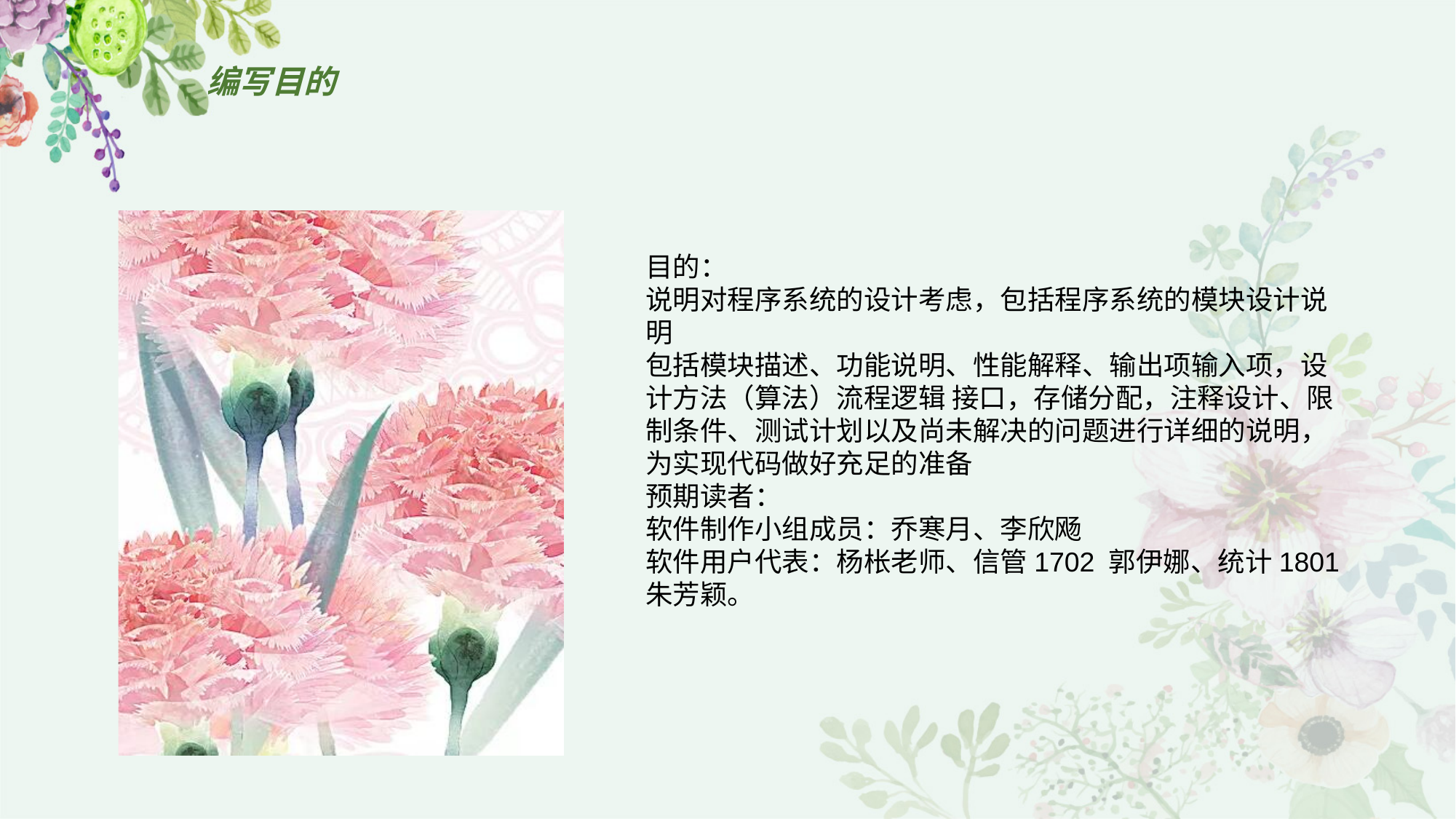

# 编写目的

目的：
说明对程序系统的设计考虑，包括程序系统的模块设计说明
包括模块描述、功能说明、性能解释、输出项输入项，设计方法（算法）流程逻辑 接口，存储分配，注释设计、限制条件、测试计划以及尚未解决的问题进行详细的说明，为实现代码做好充足的准备
预期读者：
软件制作小组成员：乔寒月、李欣飏
软件用户代表：杨枨老师、信管1702 郭伊娜、统计1801 朱芳颖。